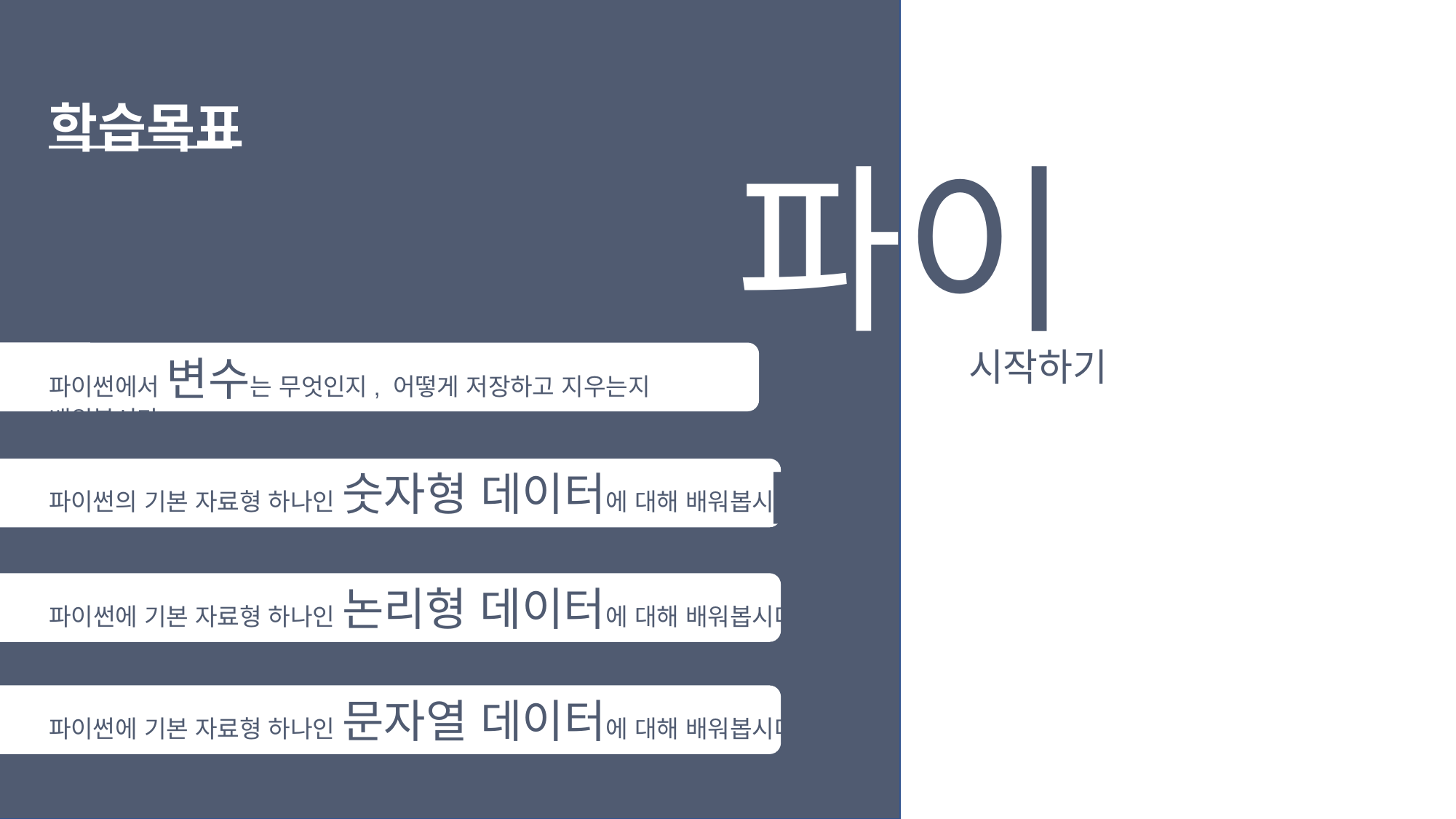

학습목표
파이썬
시작하기

파이썬에서 변수는 무엇인지, 어떻게 저장하고 지우는지 배워봅시다.

파이썬의 기본 자료형 하나인 숫자형 데이터에 대해 배워봅시다.

파이썬에 기본 자료형 하나인 논리형 데이터에 대해 배워봅시다.

파이썬에 기본 자료형 하나인 문자열 데이터에 대해 배워봅시다.